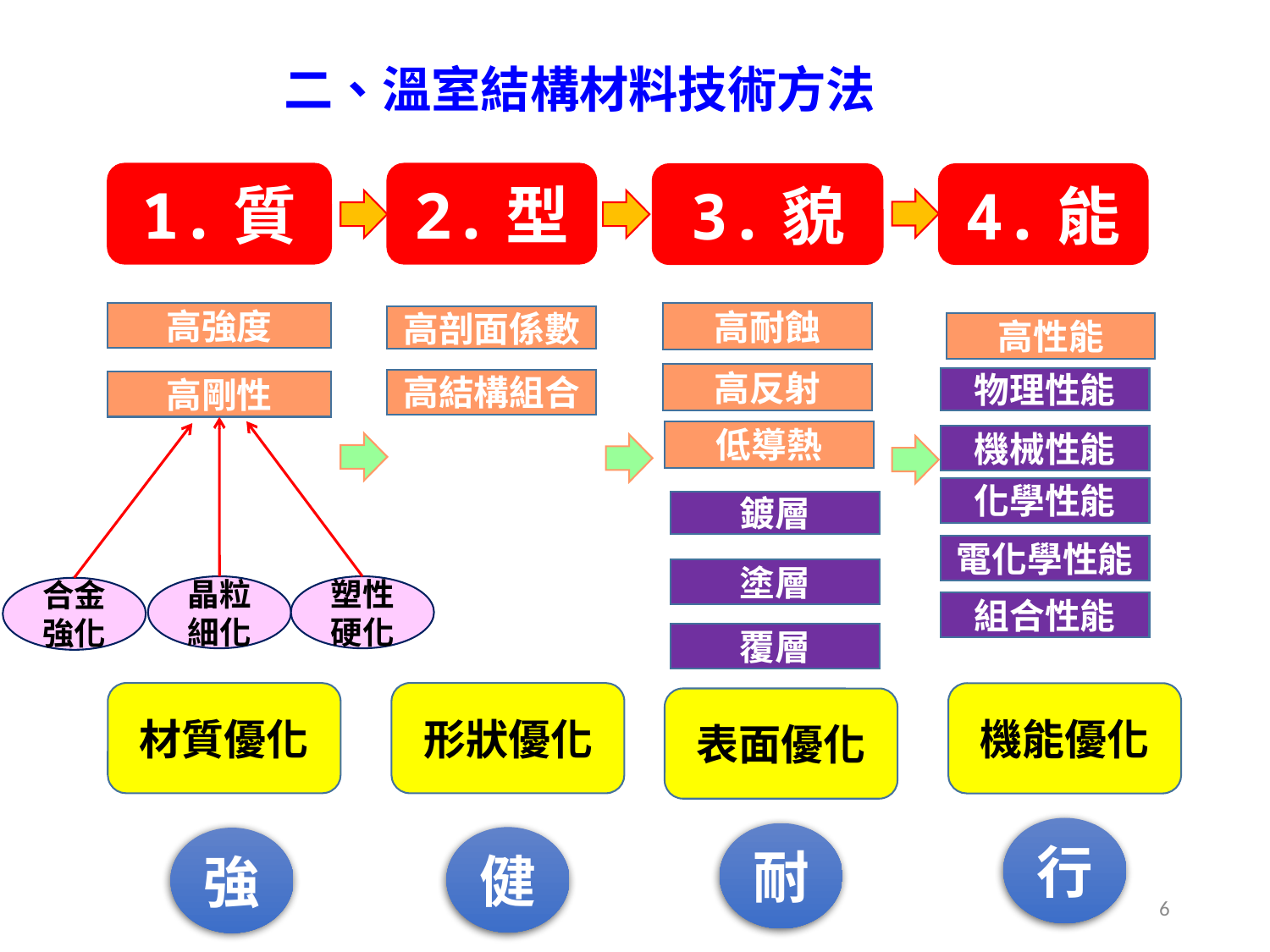

二、溫室結構材料技術方法

1.質
2.型
3.貌
4.能

高強度
高耐蝕
高剖面係數
高性能
高反射
物理性能
高結構組合
高剛性
低導熱
機械性能

化學性能
鍍層
電化學性能
塗層
塑性硬化
晶粒細化
合金強化
組合性能
覆層
材質優化
形狀優化
機能優化
表面優化
行
耐
健
強
6